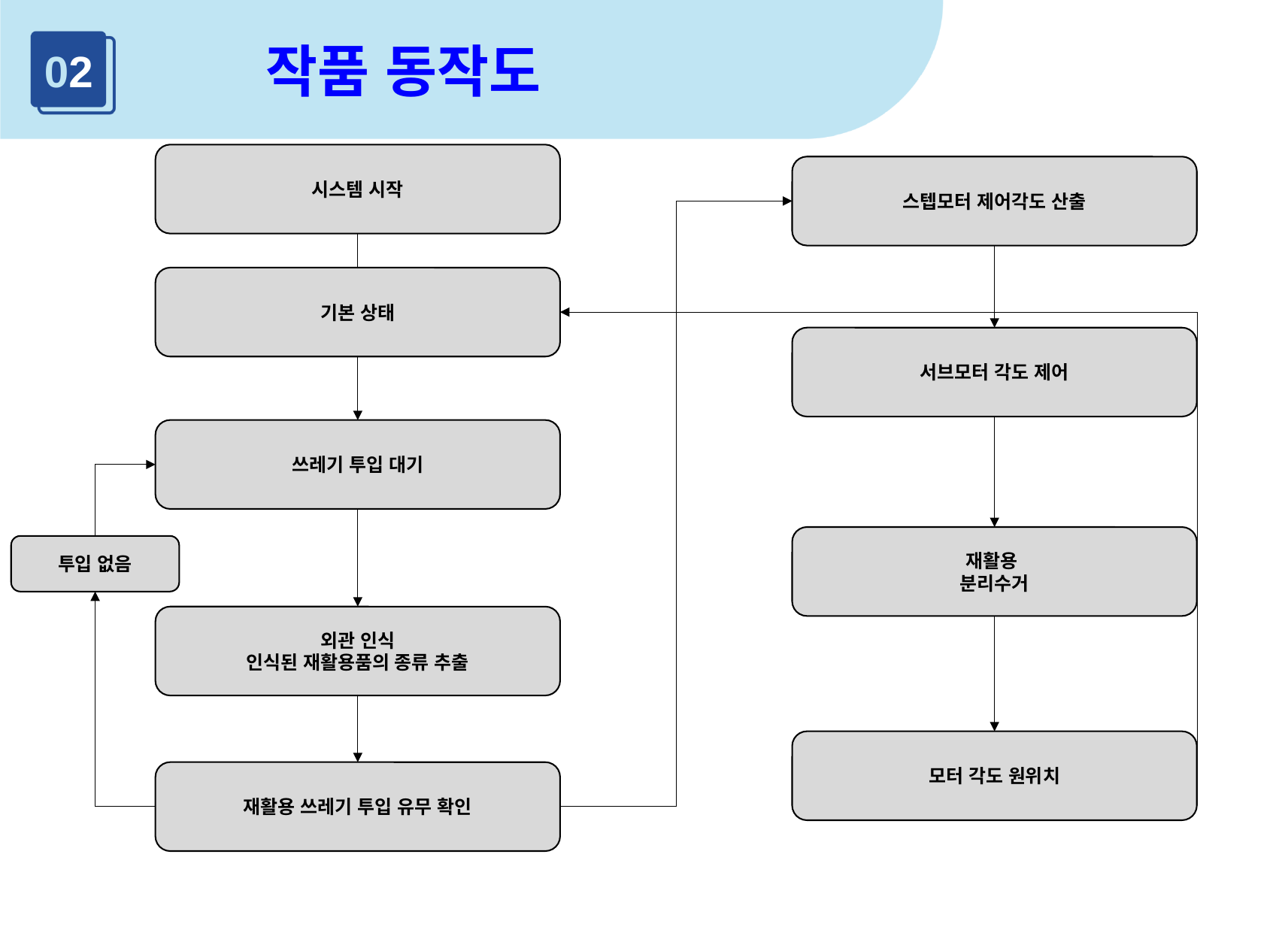

작품 동작도
02
시스템 시작
스텝모터 제어각도 산출
기본 상태
서브모터 각도 제어
쓰레기 투입 대기
재활용
분리수거
투입 없음
외관 인식
인식된 재활용품의 종류 추출
모터 각도 원위치
재활용 쓰레기 투입 유무 확인